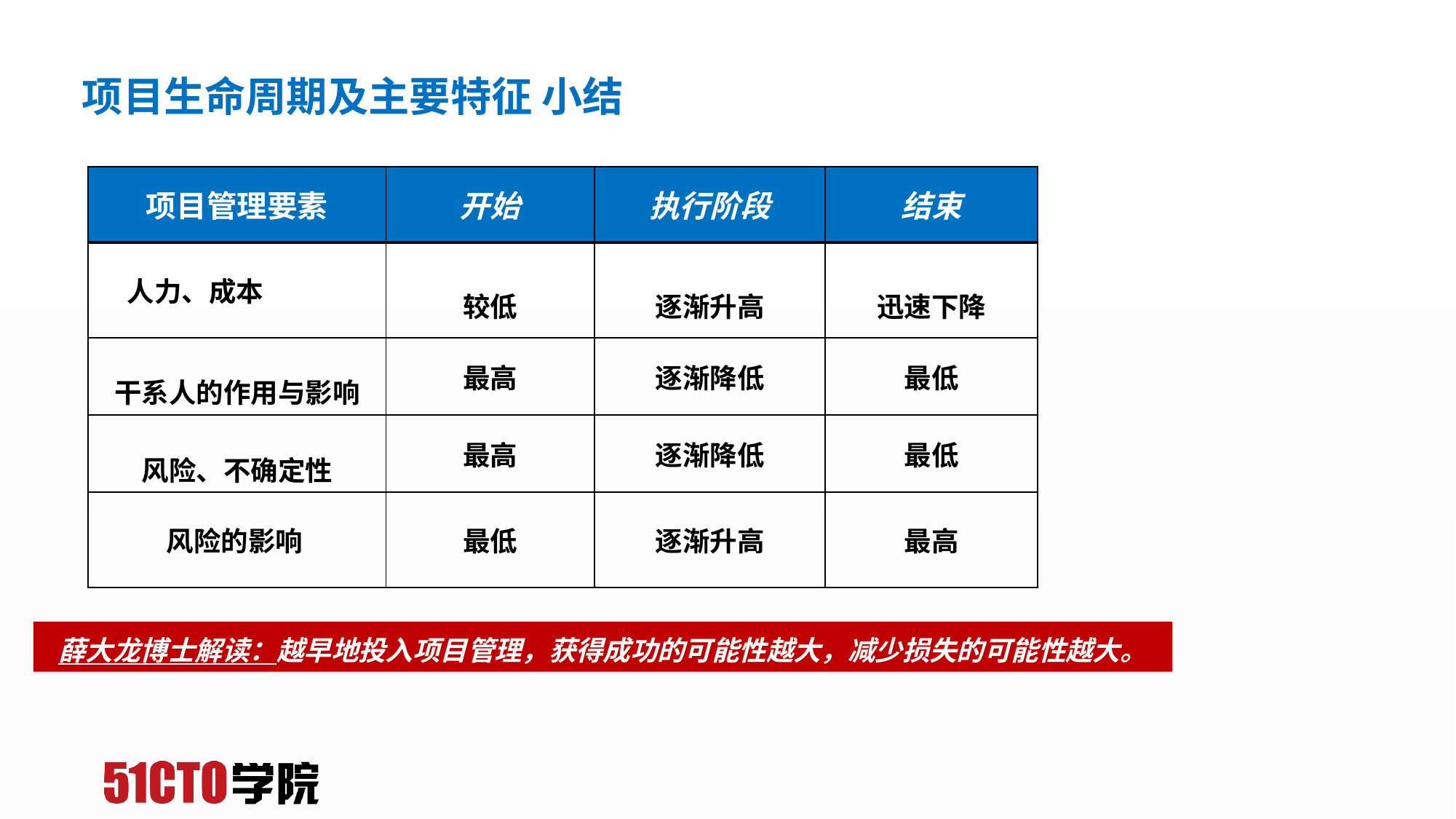

正文页
项目生命周期及主要特征 小结
| 项目管理要素 | 开始 | 执行阶段 | 结束 |
| --- | --- | --- | --- |
| 人力、成本 | 较低 | 逐渐升高 | 迅速下降 |
| 干系人的作用与影响 | 最高 | 逐渐降低 | 最低 |
| 风险、不确定性 | 最高 | 逐渐降低 | 最低 |
| 风险的影响 | 最低 | 逐渐升高 | 最高 |
薛大龙博士解读：越早地投入项目管理，获得成功的可能性越大，减少损失的可能性越大。